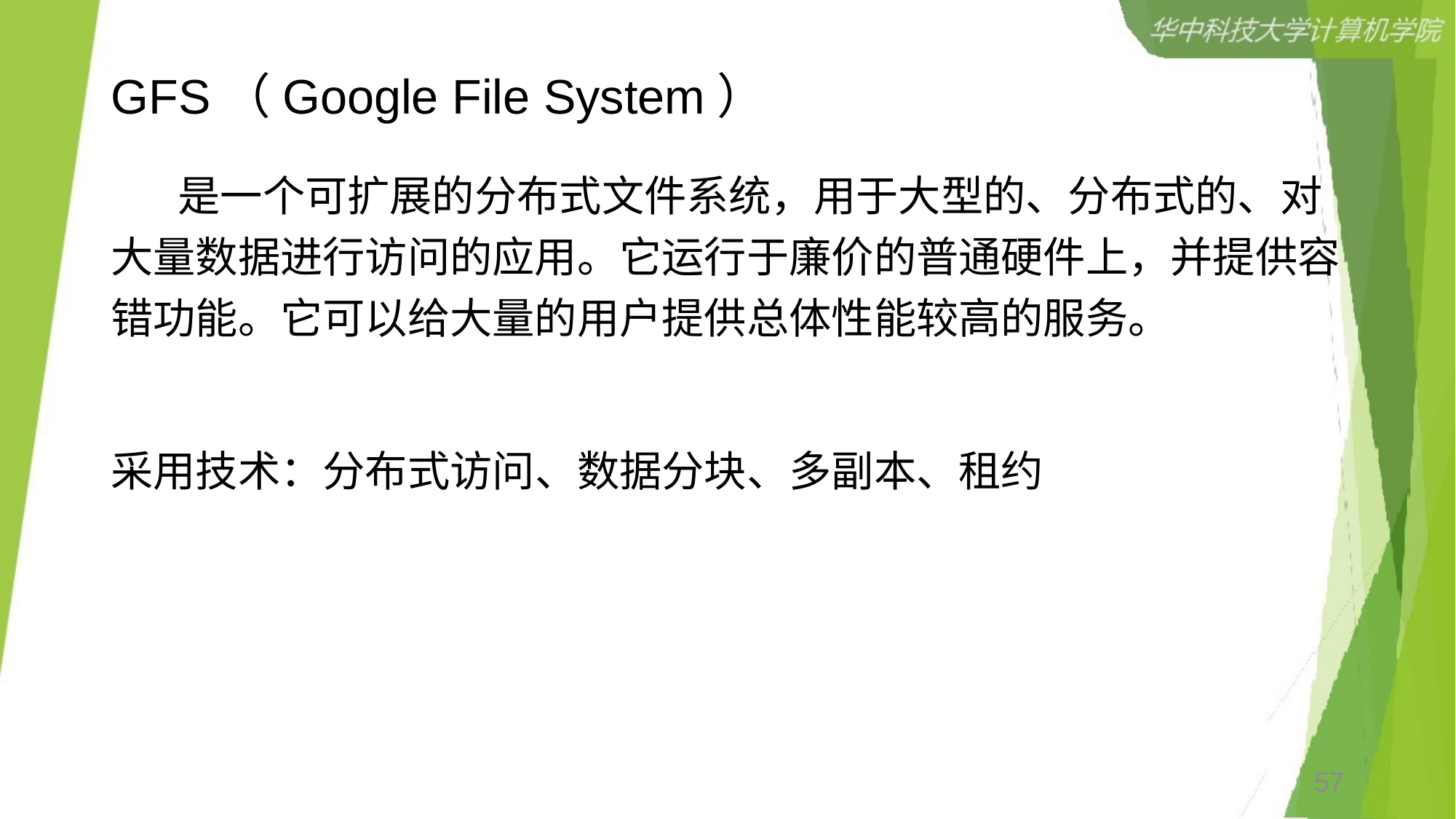

# GFS（Google File System）
      是一个可扩展的分布式文件系统，用于大型的、分布式的、对大量数据进行访问的应用。它运行于廉价的普通硬件上，并提供容错功能。它可以给大量的用户提供总体性能较高的服务。

采用技术：分布式访问、数据分块、多副本、租约
57